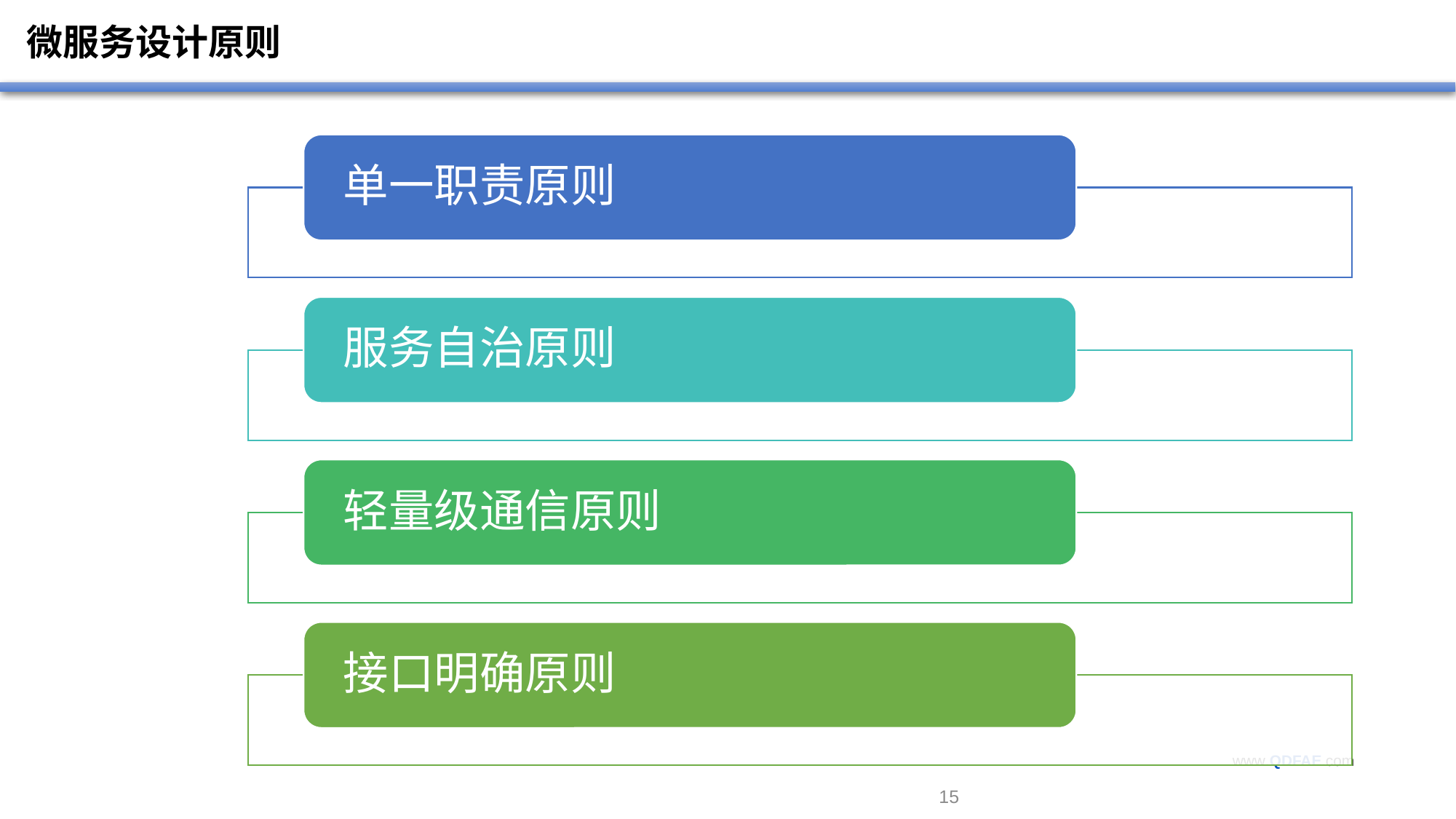

微服务设计原则
单一职责原则
服务自治原则
轻量级通信原则
接口明确原则
                   15